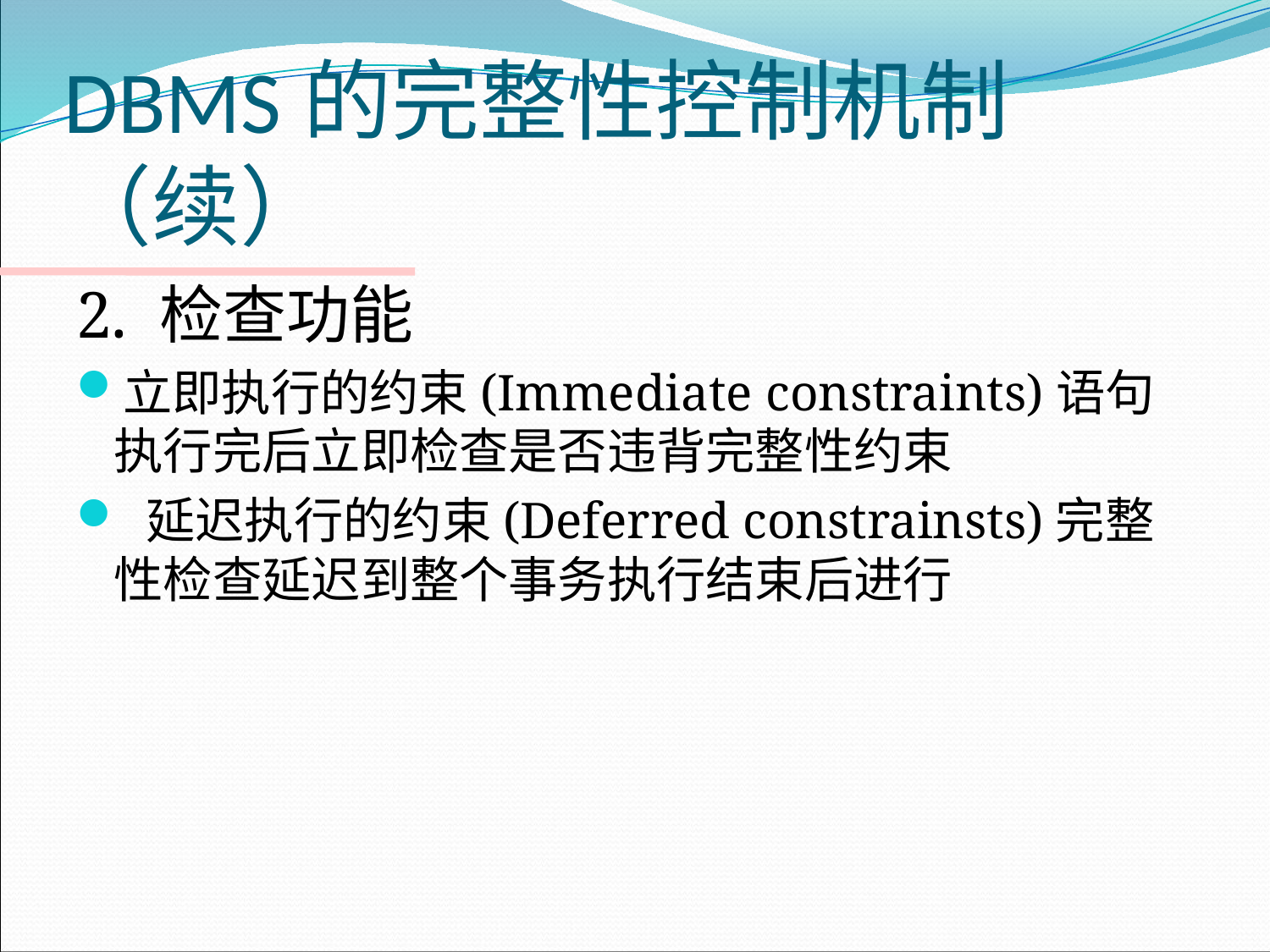

# DBMS的完整性控制机制（续）
2. 检查功能
立即执行的约束(Immediate constraints)语句执行完后立即检查是否违背完整性约束
 延迟执行的约束(Deferred constrainsts)完整性检查延迟到整个事务执行结束后进行

503